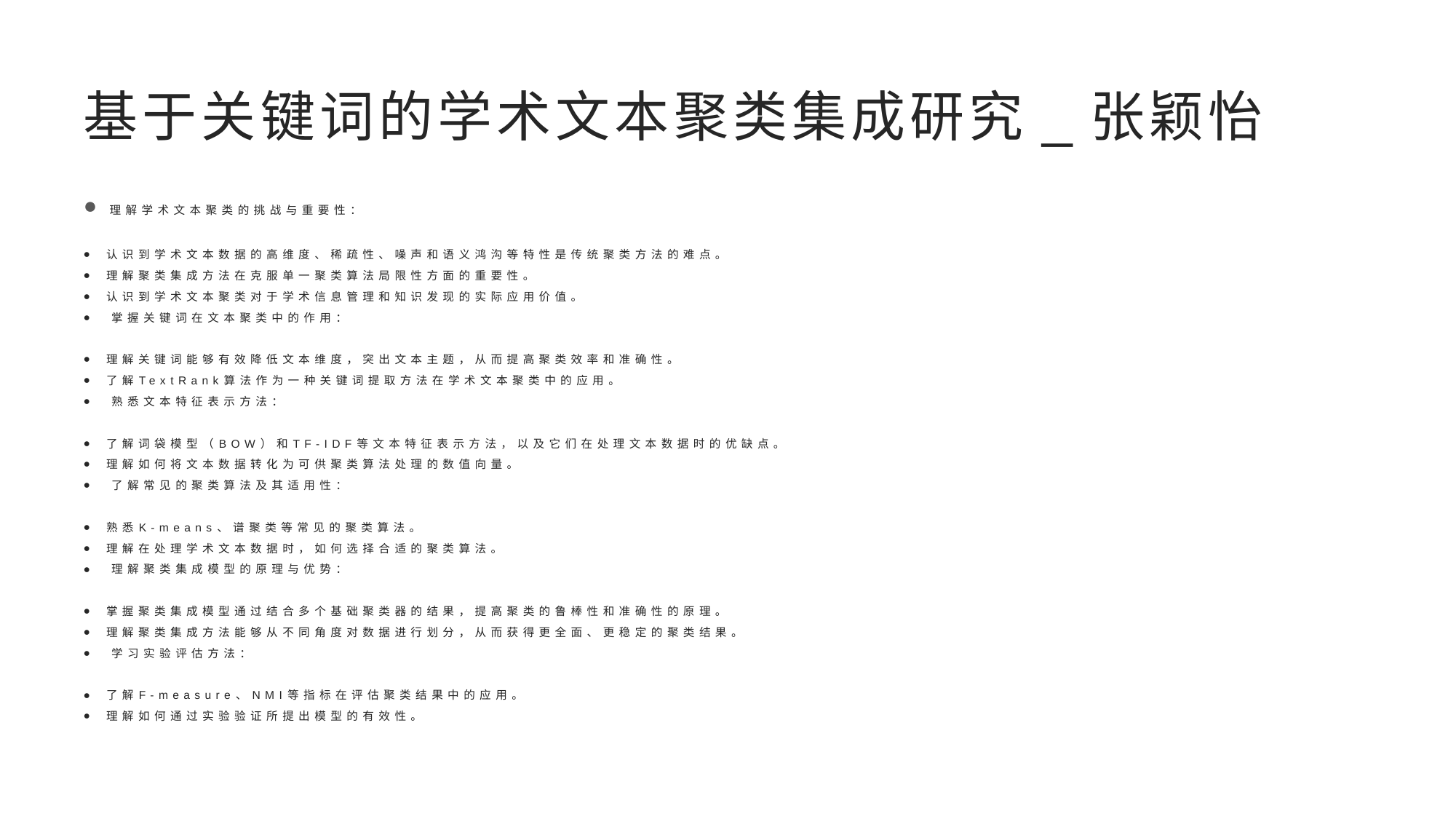

# 基于关键词的学术文本聚类集成研究_张颖怡
​​理解学术文本聚类的挑战与重要性​​：

认识到学术文本数据的高维度、稀疏性、噪声和语义鸿沟等特性是传统聚类方法的难点。
理解聚类集成方法在克服单一聚类算法局限性方面的重要性。
认识到学术文本聚类对于学术信息管理和知识发现的实际应用价值。
​​掌握关键词在文本聚类中的作用​​：

理解关键词能够有效降低文本维度，突出文本主题，从而提高聚类效率和准确性。
了解TextRank算法作为一种关键词提取方法在学术文本聚类中的应用。
​​熟悉文本特征表示方法​​：

了解词袋模型（BOW）和TF-IDF等文本特征表示方法，以及它们在处理文本数据时的优缺点。
理解如何将文本数据转化为可供聚类算法处理的数值向量。
​​了解常见的聚类算法及其适用性​​：

熟悉K-means、谱聚类等常见的聚类算法。
理解在处理学术文本数据时，如何选择合适的聚类算法。
​​理解聚类集成模型的原理与优势​​：

掌握聚类集成模型通过结合多个基础聚类器的结果，提高聚类的鲁棒性和准确性的原理。
理解聚类集成方法能够从不同角度对数据进行划分，从而获得更全面、更稳定的聚类结果。
​​学习实验评估方法​​：

了解F-measure、NMI等指标在评估聚类结果中的应用。
理解如何通过实验验证所提出模型的有效性。